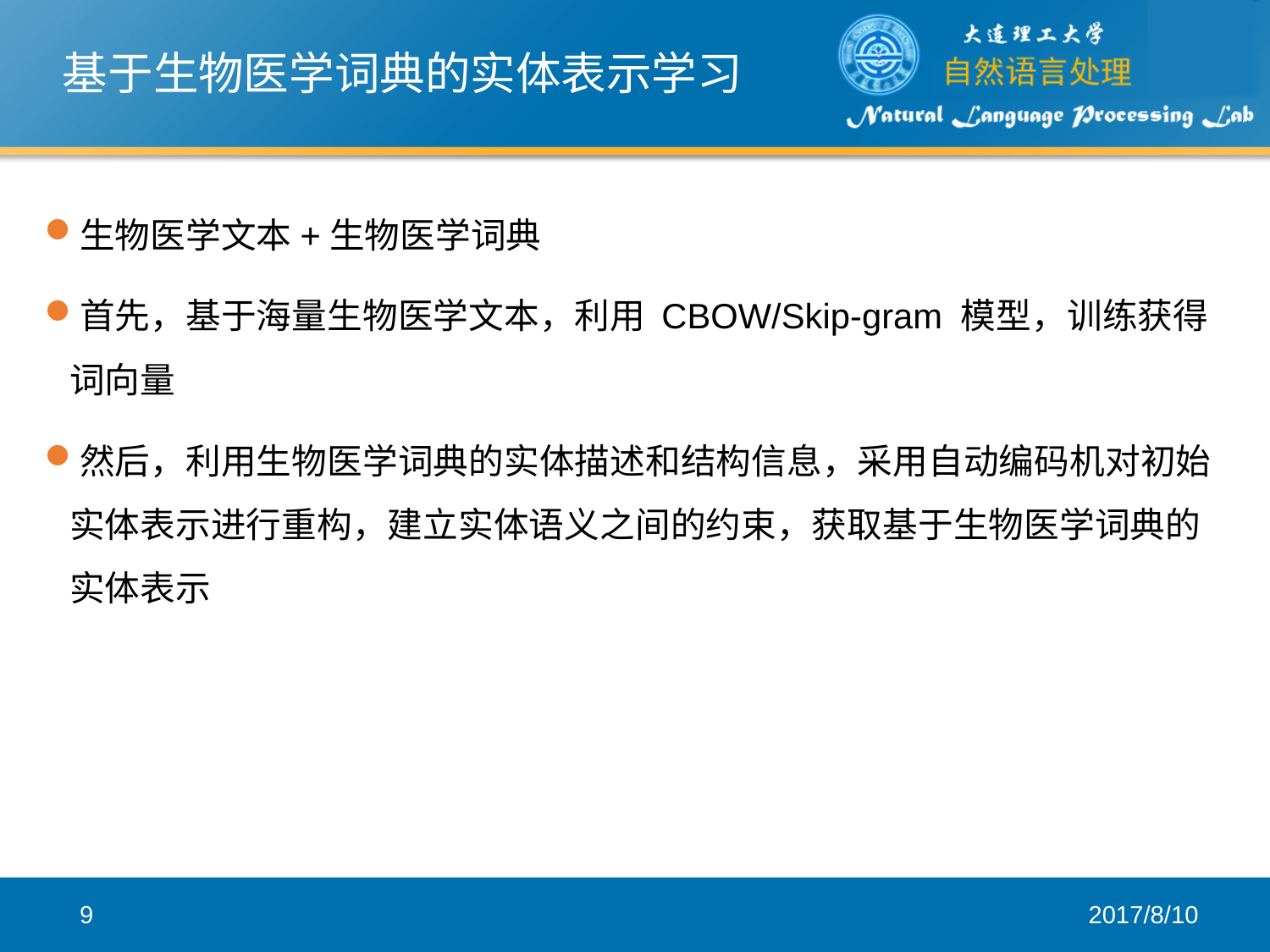

# 基于生物医学词典的实体表示学习
生物医学文本+生物医学词典
首先，基于海量生物医学文本，利用 CBOW/Skip-gram 模型，训练获得词向量
然后，利用生物医学词典的实体描述和结构信息，采用自动编码机对初始实体表示进行重构，建立实体语义之间的约束，获取基于生物医学词典的实体表示
9
2017/8/10